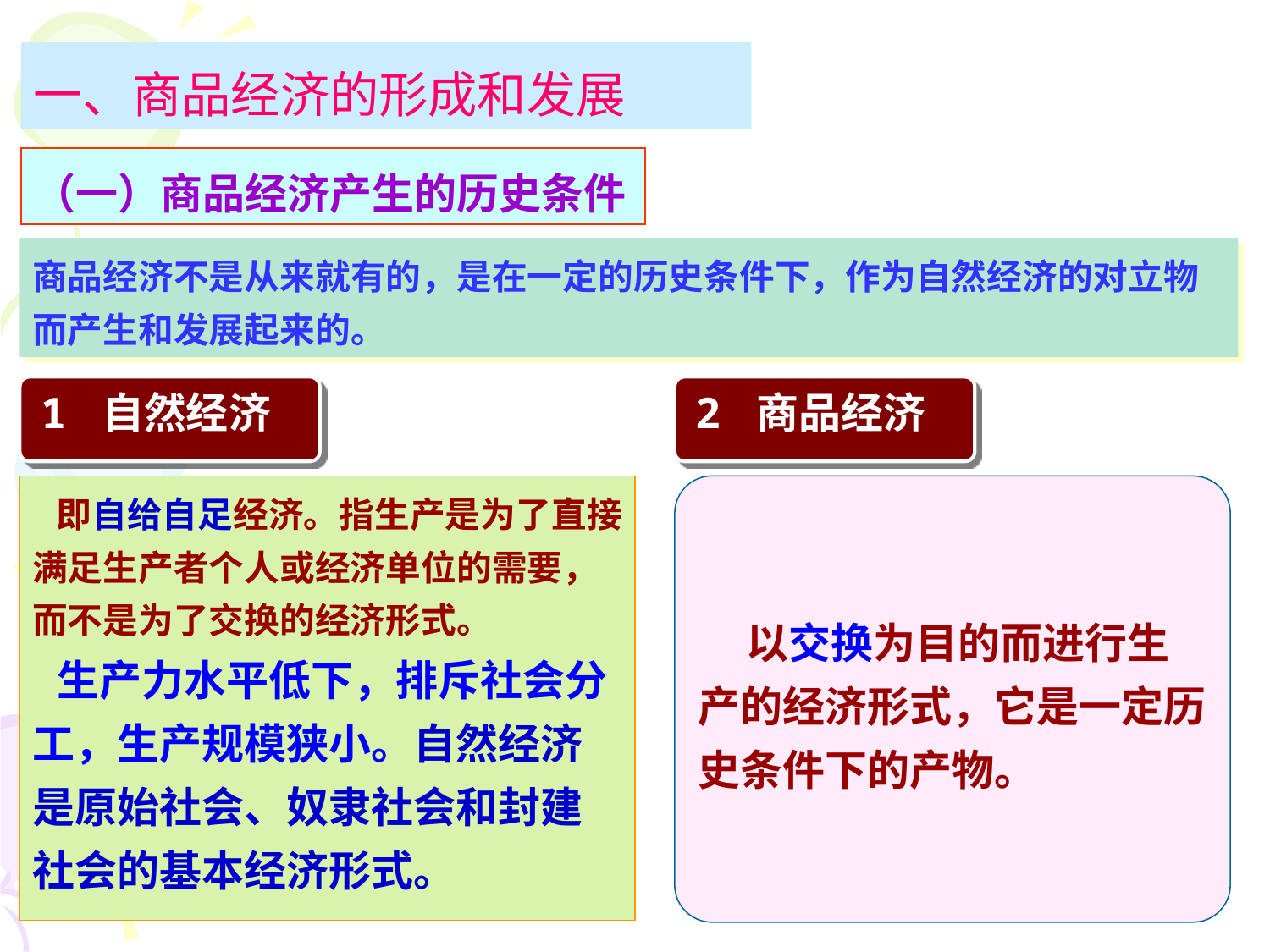

一、商品经济的形成和发展
（一）商品经济产生的历史条件
商品经济不是从来就有的，是在一定的历史条件下，作为自然经济的对立物而产生和发展起来的。

1 自然经济

2 商品经济
  即自给自足经济。指生产是为了直接满足生产者个人或经济单位的需要，而不是为了交换的经济形式。
  生产力水平低下，排斥社会分工，生产规模狭小。自然经济是原始社会、奴隶社会和封建社会的基本经济形式。
    以交换为目的而进行生产的经济形式，它是一定历史条件下的产物。